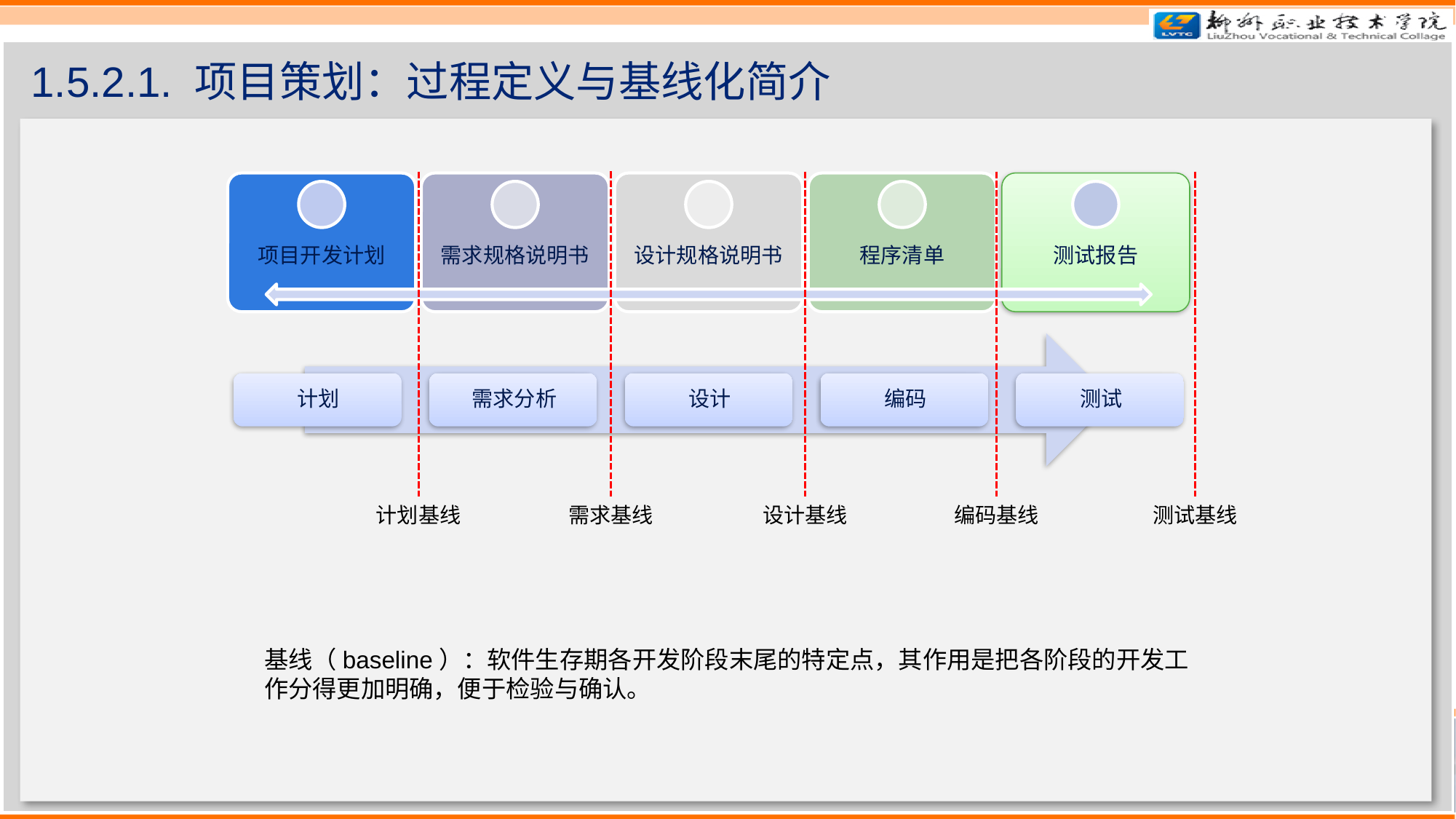

# 1.5.2.1. 项目策划：过程定义与基线化简介
需求基线
计划基线
设计基线
编码基线
测试基线
项目开发计划
需求规格说明书
设计规格说明书
程序清单
测试报告
计划
需求分析
设计
编码
测试
基线（baseline）：软件生存期各开发阶段末尾的特定点，其作用是把各阶段的开发工作分得更加明确，便于检验与确认。